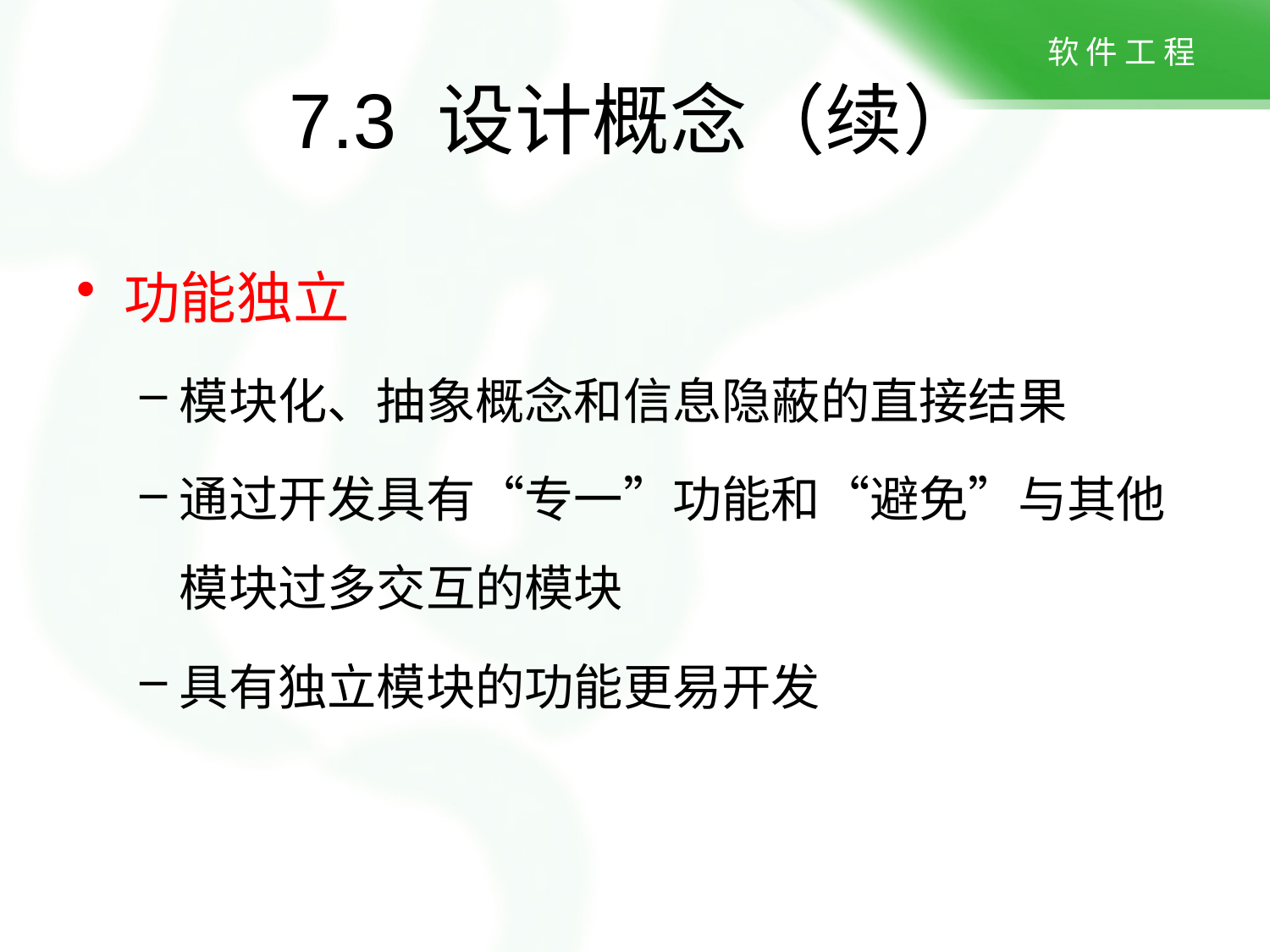

7.3 设计概念（续）
功能独立
模块化、抽象概念和信息隐蔽的直接结果
通过开发具有“专一”功能和“避免”与其他模块过多交互的模块
具有独立模块的功能更易开发